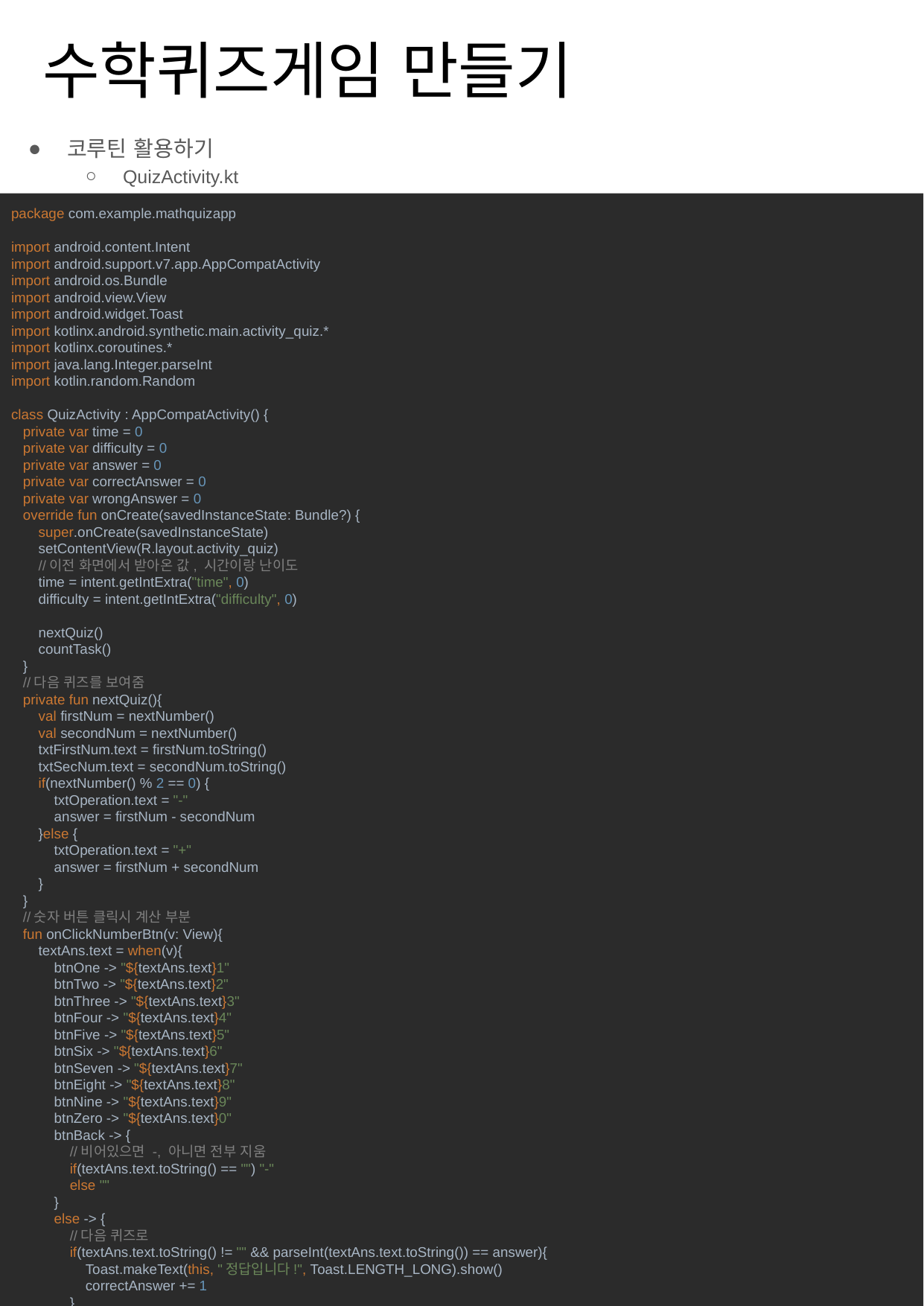

# 수학퀴즈게임 만들기
코루틴 활용하기
QuizActivity.kt

package com.example.mathquizapp

import android.content.Intent
import android.support.v7.app.AppCompatActivity
import android.os.Bundle
import android.view.View
import android.widget.Toast
import kotlinx.android.synthetic.main.activity_quiz.*
import kotlinx.coroutines.*
import java.lang.Integer.parseInt
import kotlin.random.Random

class QuizActivity : AppCompatActivity() {
   private var time = 0
   private var difficulty = 0
   private var answer = 0
   private var correctAnswer = 0
   private var wrongAnswer = 0
   override fun onCreate(savedInstanceState: Bundle?) {
       super.onCreate(savedInstanceState)
       setContentView(R.layout.activity_quiz)
       //이전 화면에서 받아온 값, 시간이랑 난이도
       time = intent.getIntExtra("time", 0)
       difficulty = intent.getIntExtra("difficulty", 0)

       nextQuiz()
       countTask()
   }
   //다음 퀴즈를 보여줌
   private fun nextQuiz(){
       val firstNum = nextNumber()
       val secondNum = nextNumber()
       txtFirstNum.text = firstNum.toString()
       txtSecNum.text = secondNum.toString()
       if(nextNumber() % 2 == 0) {
           txtOperation.text = "-"
           answer = firstNum - secondNum
       }else {
           txtOperation.text = "+"
           answer = firstNum + secondNum
       }
   }
   //숫자 버튼 클릭시 계산 부분
   fun onClickNumberBtn(v: View){
       textAns.text = when(v){
           btnOne -> "${textAns.text}1"
           btnTwo -> "${textAns.text}2"
           btnThree -> "${textAns.text}3"
           btnFour -> "${textAns.text}4"
           btnFive -> "${textAns.text}5"
           btnSix -> "${textAns.text}6"
           btnSeven -> "${textAns.text}7"
           btnEight -> "${textAns.text}8"
           btnNine -> "${textAns.text}9"
           btnZero -> "${textAns.text}0"
           btnBack -> {
               //비어있으면 -, 아니면 전부 지움
               if(textAns.text.toString() == "") "-"
               else ""
           }
           else -> {
               //다음 퀴즈로
               if(textAns.text.toString() != "" && parseInt(textAns.text.toString()) == answer){
                   Toast.makeText(this, "정답입니다!", Toast.LENGTH_LONG).show()
                   correctAnswer += 1
               }
               else{
                   Toast.makeText(this, "오답입니다!", Toast.LENGTH_LONG).show()
                   wrongAnswer += 1
               }
               nextQuiz()
               ""
           }
       }
   }
   //숫자 뽑아내는 함수
   //난이도에 따라 자릿수 다르고, -숫자 삭제
   private fun nextNumber(): Int{
       var random = Random.nextInt()
       if(random < 0) random *= -1
       return when(difficulty){
           1 -> random % 10
           2 -> random % 100
           3 -> random % 1000
           else -> 0
       }
   }
   //결과 화면 출력하기
   private fun startResultActivity(){
       val intent = Intent(this, ResultActivity::class.java)
       intent.putExtra("correctAns", correctAnswer)
       intent.putExtra("wrongAns", wrongAnswer)
       startActivity(intent)
       finish()
   }
   //ui 갱신을 위한 코루틴 함수
   private fun countTask(){
       val job = GlobalScope.launch(Dispatchers.Main, start = CoroutineStart.LAZY) {
           for (i in time downTo 1) {
               txtQuizTime.text = "$i"
               delay(1000)
           }
           startResultActivity()
       }
       job.start()
   }
}

38